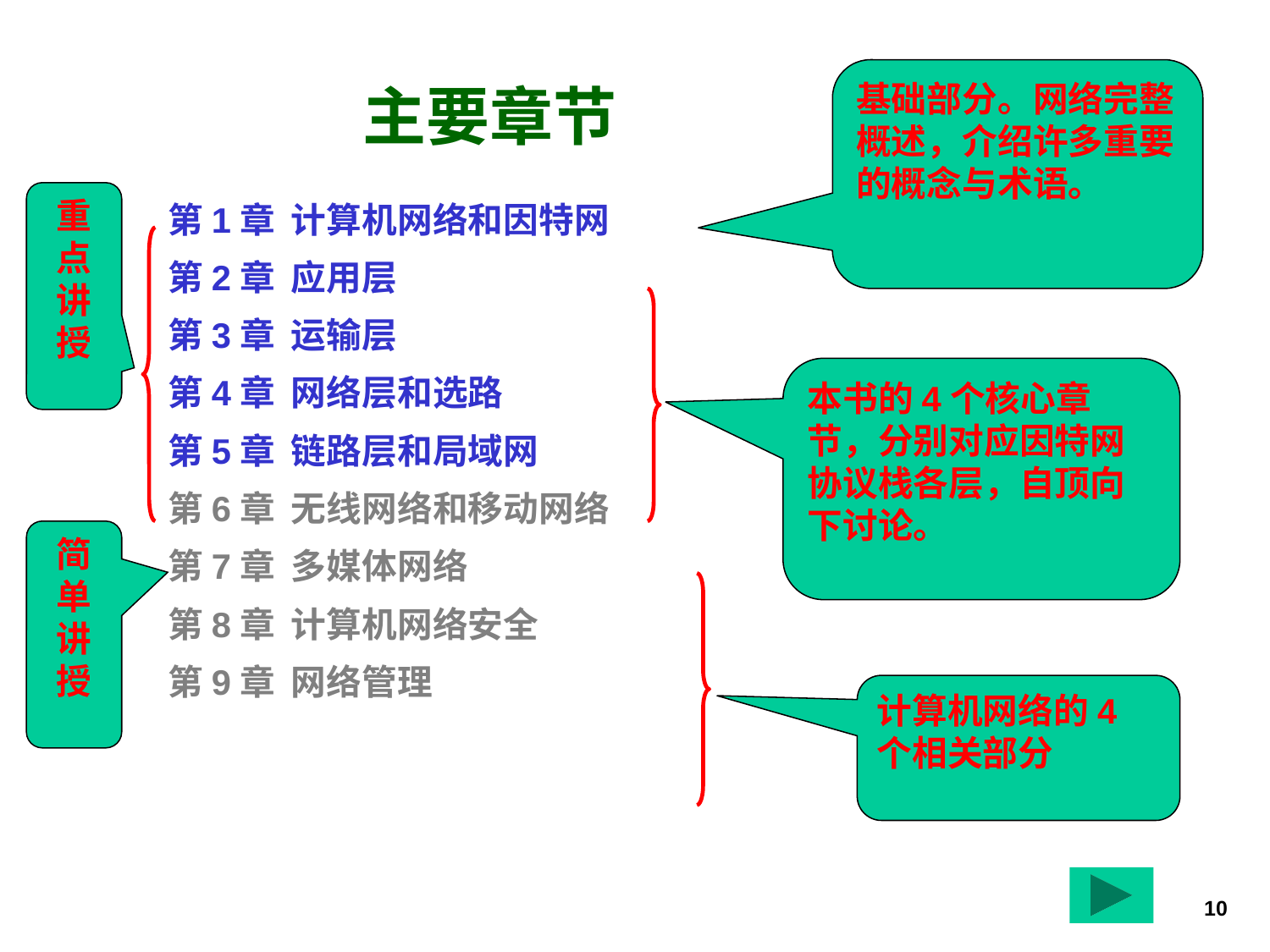

# 主要章节
基础部分。网络完整概述，介绍许多重要的概念与术语。
重点讲授
第1章  计算机网络和因特网
第2章  应用层
第3章  运输层
第4章  网络层和选路
第5章  链路层和局域网
第6章  无线网络和移动网络
第7章  多媒体网络
第8章  计算机网络安全
第9章  网络管理

本书的4个核心章节，分别对应因特网协议栈各层，自顶向下讨论。
简单讲授

计算机网络的4个相关部分

10